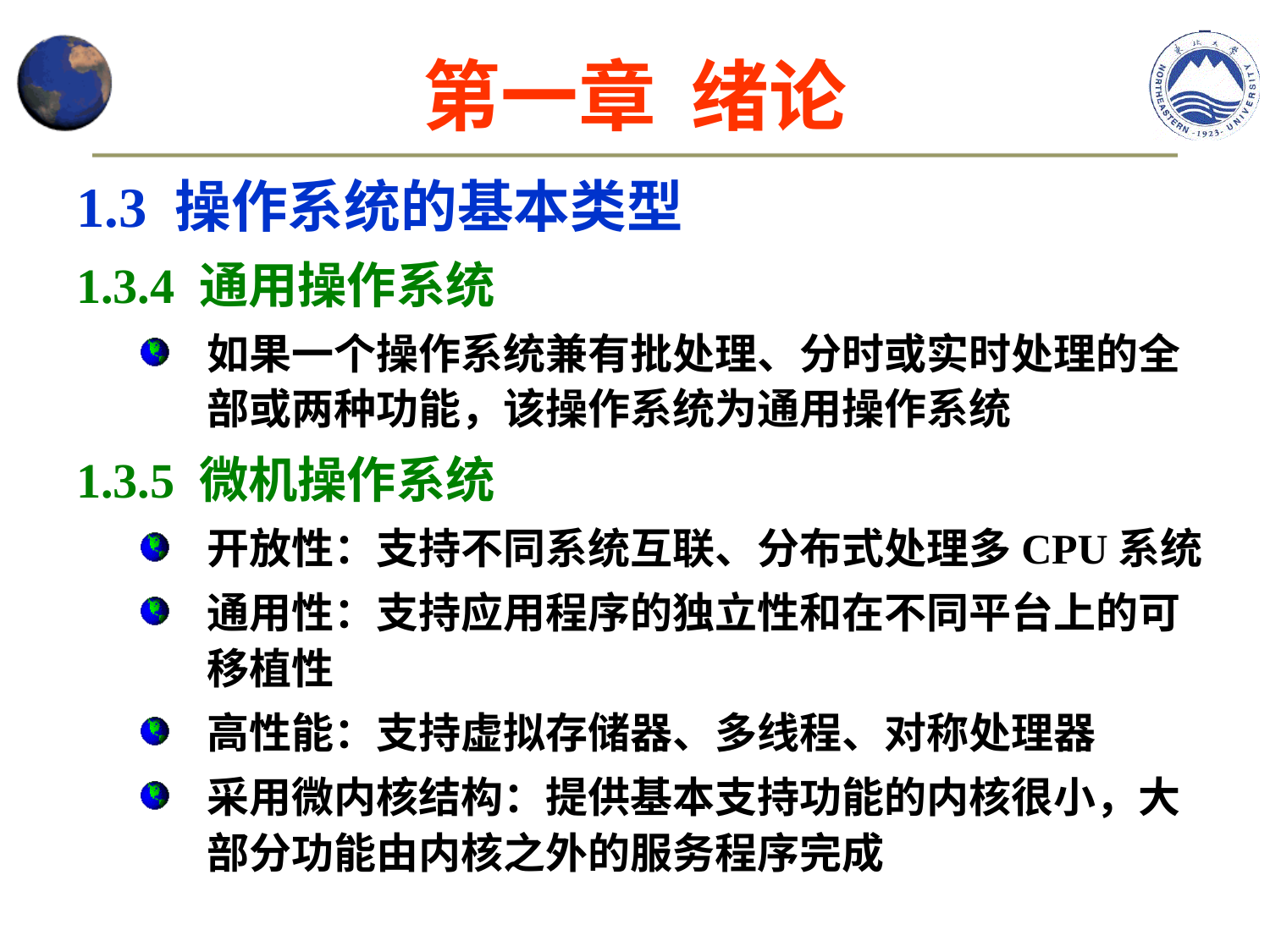

# 第一章  绪论
1.3 操作系统的基本类型
1.3.4 通用操作系统
如果一个操作系统兼有批处理、分时或实时处理的全部或两种功能，该操作系统为通用操作系统
1.3.5 微机操作系统
开放性：支持不同系统互联、分布式处理多CPU系统
通用性：支持应用程序的独立性和在不同平台上的可移植性
高性能：支持虚拟存储器、多线程、对称处理器
采用微内核结构：提供基本支持功能的内核很小，大部分功能由内核之外的服务程序完成